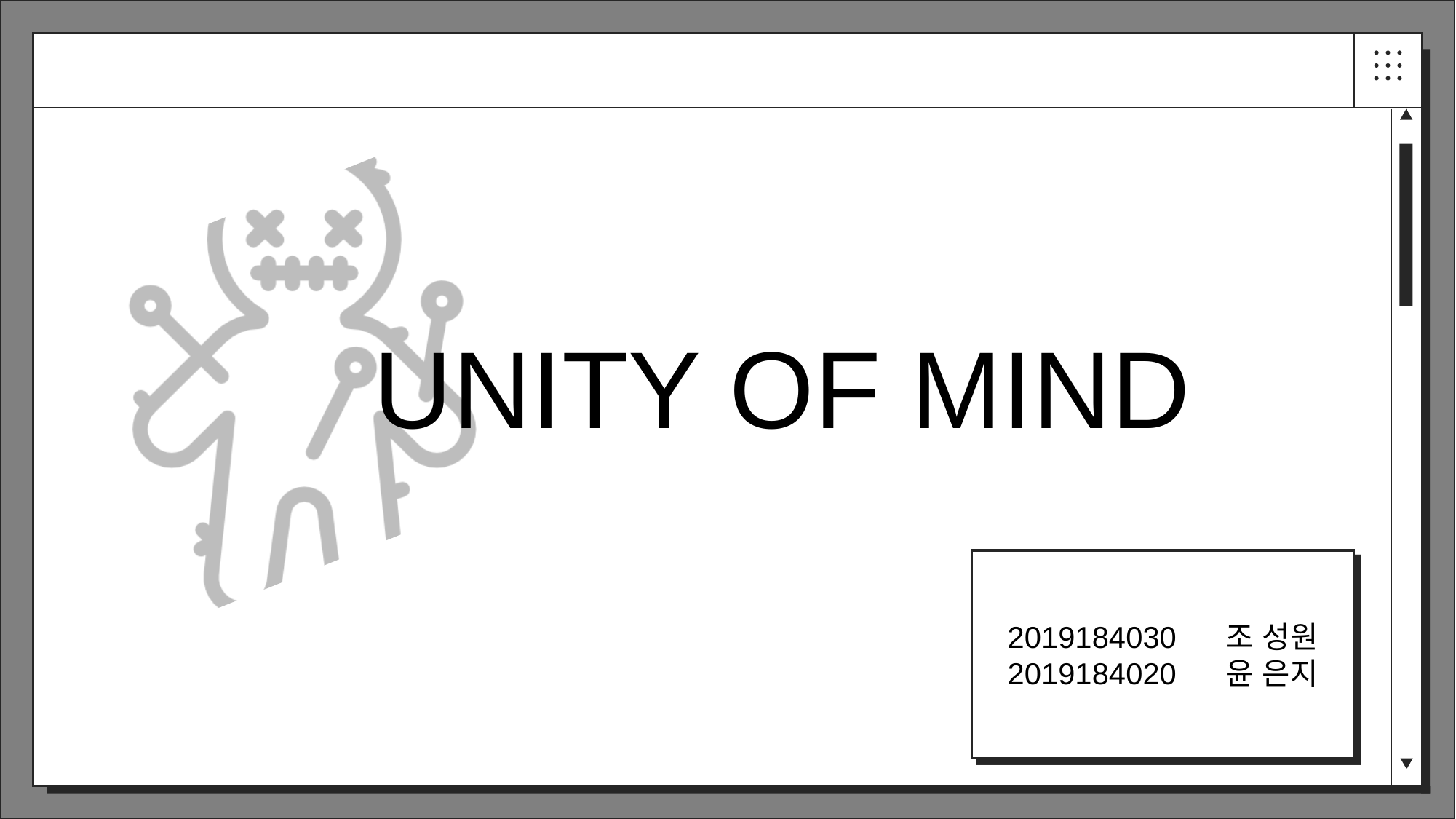

UNITY OF MIND
2019184030	조 성원
2019184020	윤 은지